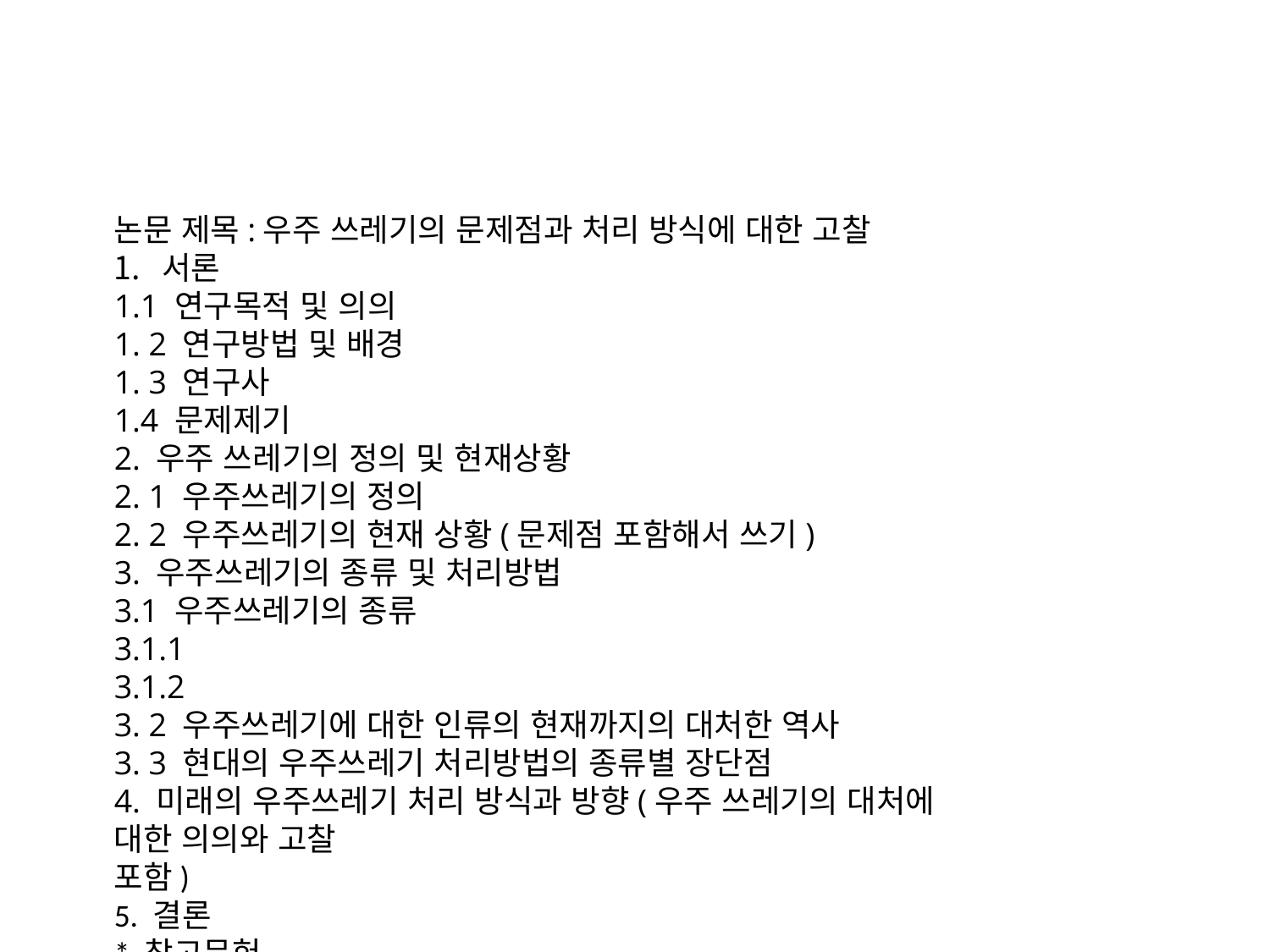

논문 제목:우주 쓰레기의 문제점과 처리 방식에 대한 고찰
서론
1.1 연구목적 및 의의
1. 2 연구방법 및 배경
1. 3 연구사
1.4 문제제기
2. 우주 쓰레기의 정의 및 현재상황
2. 1 우주쓰레기의 정의
2. 2 우주쓰레기의 현재 상황(문제점 포함해서 쓰기)
3. 우주쓰레기의 종류 및 처리방법
3.1 우주쓰레기의 종류
3.1.1
3.1.2
3. 2 우주쓰레기에 대한 인류의 현재까지의 대처한 역사
3. 3 현대의 우주쓰레기 처리방법의 종류별 장단점
4. 미래의 우주쓰레기 처리 방식과 방향(우주 쓰레기의 대처에 대한 의의와 고찰
포함)
5. 결론
* 참고문헌